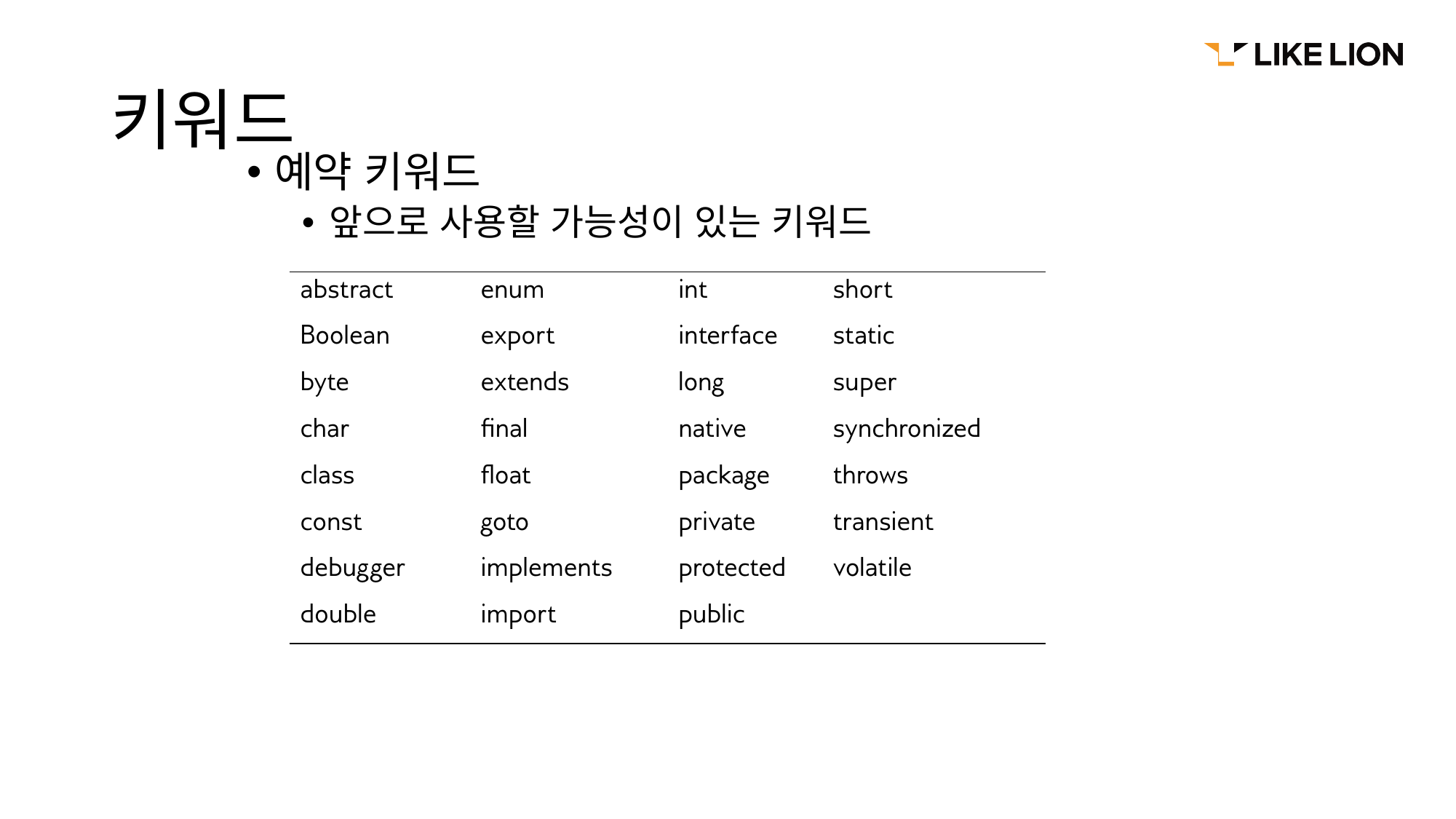

# 키워드
예약 키워드
앞으로 사용할 가능성이 있는 키워드
| abstract | enum | int | short |
| --- | --- | --- | --- |
| Boolean | export | interface | static |
| byte | extends | long | super |
| char | final | native | synchronized |
| class | float | package | throws |
| const | goto | private | transient |
| debugger | implements | protected | volatile |
| double | import | public |  |